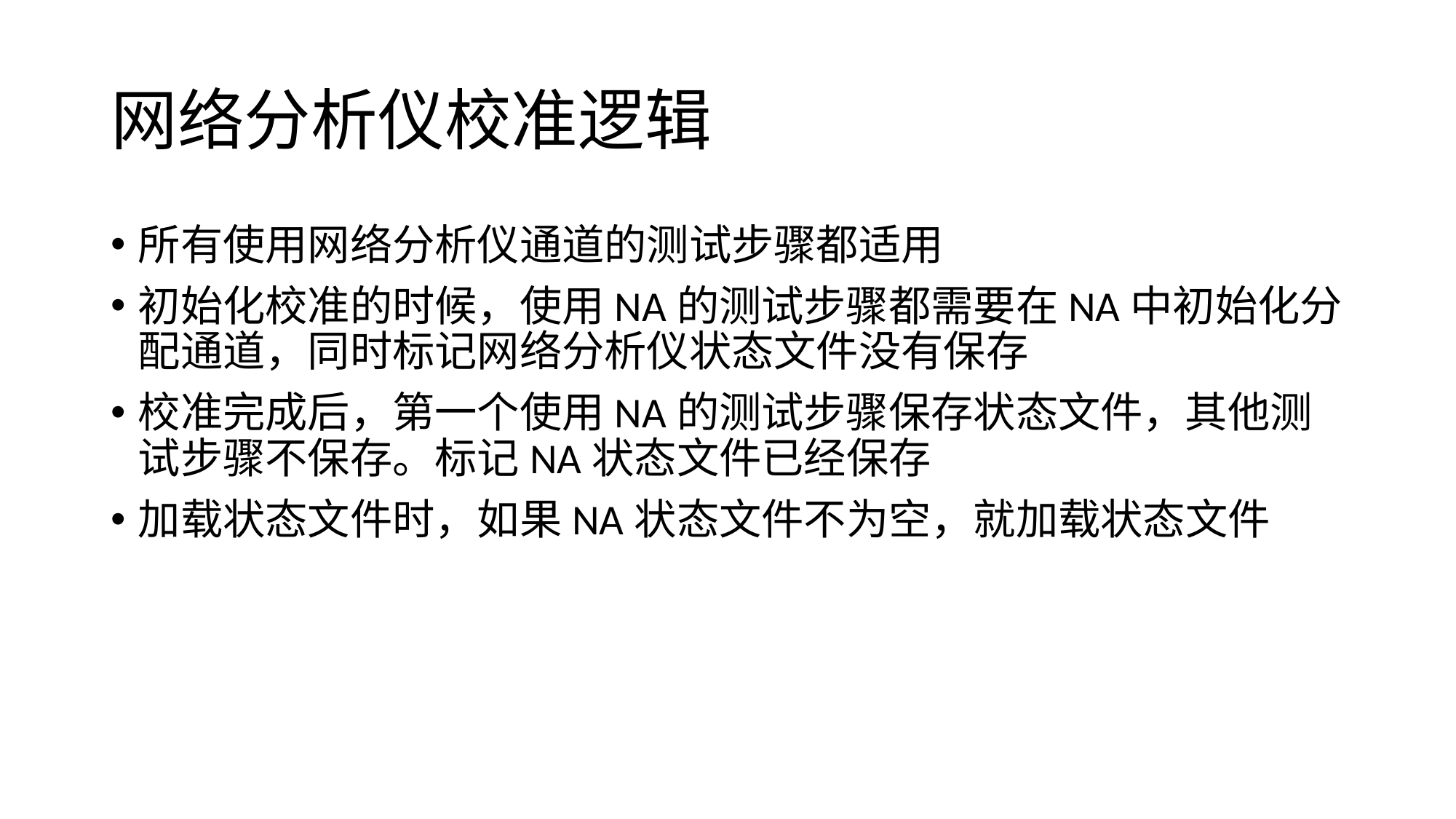

# 网络分析仪校准逻辑
所有使用网络分析仪通道的测试步骤都适用
初始化校准的时候，使用NA的测试步骤都需要在NA中初始化分配通道，同时标记网络分析仪状态文件没有保存
校准完成后，第一个使用NA的测试步骤保存状态文件，其他测试步骤不保存。标记NA状态文件已经保存
加载状态文件时，如果NA状态文件不为空，就加载状态文件